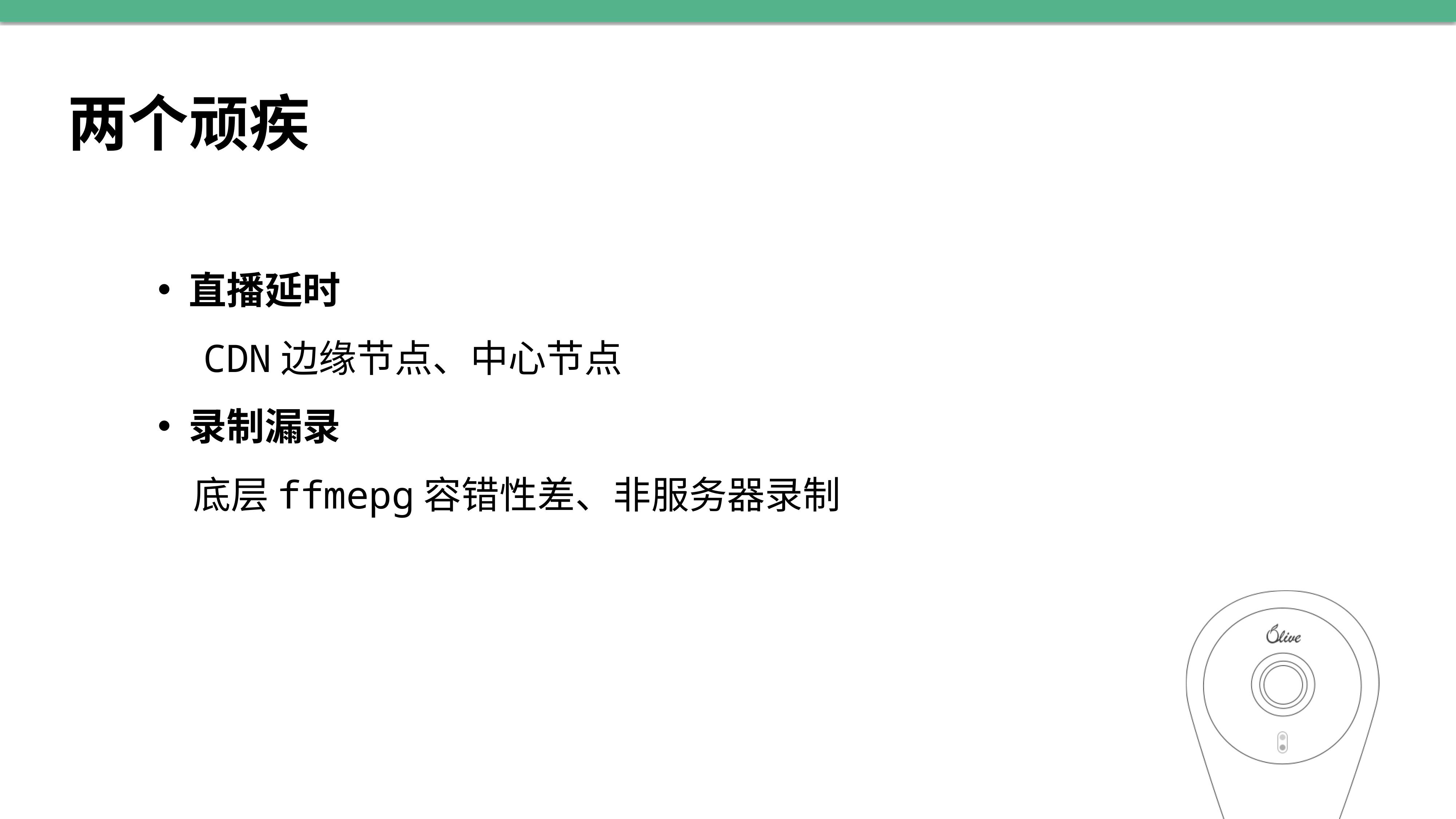

两个顽疾
 直播延时
  CDN边缘节点、中心节点
 录制漏录
   底层ffmepg容错性差、非服务器录制